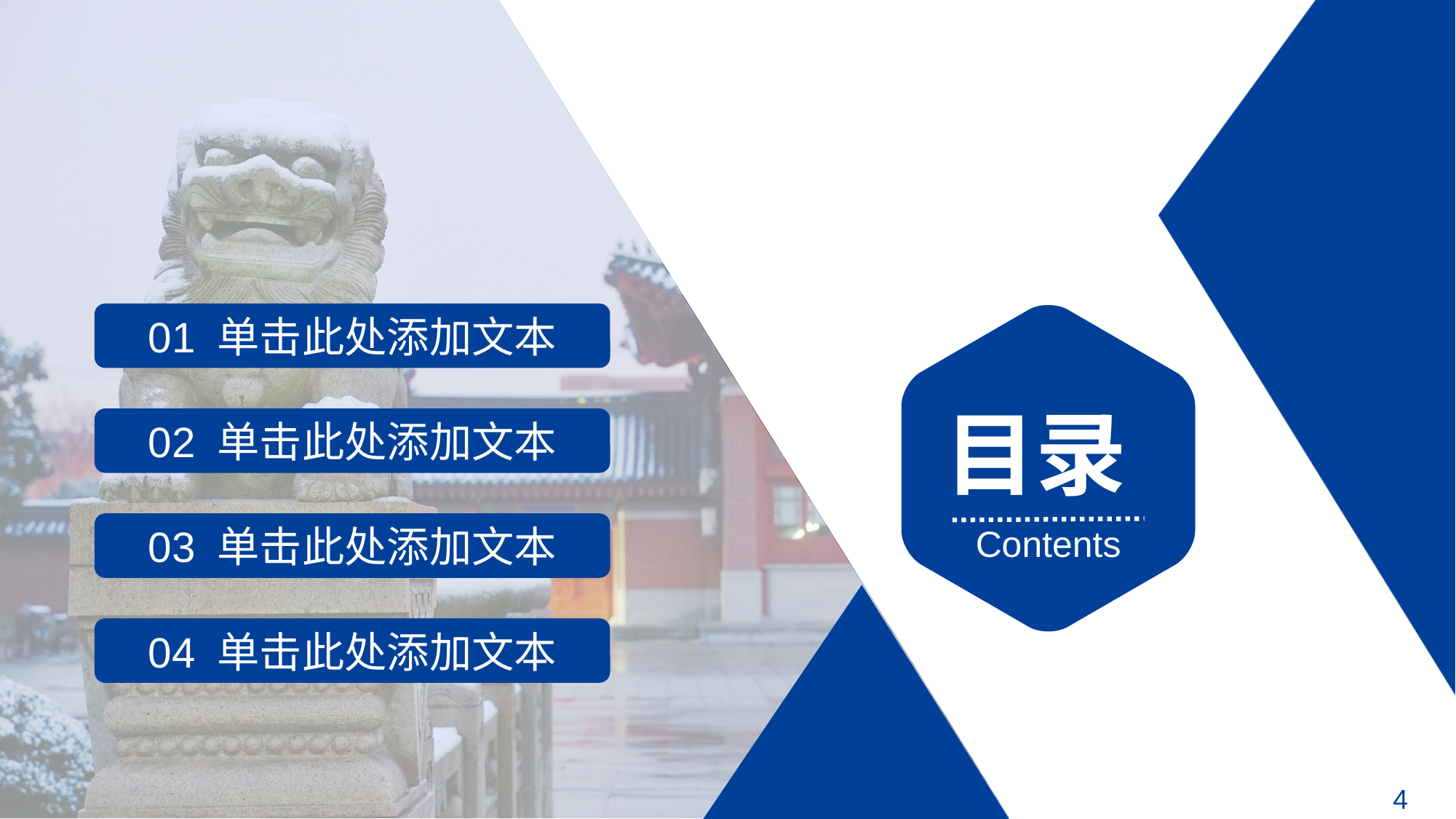

01 单击此处添加文本

目录
Contents
02 单击此处添加文本
03 单击此处添加文本
04 单击此处添加文本
4